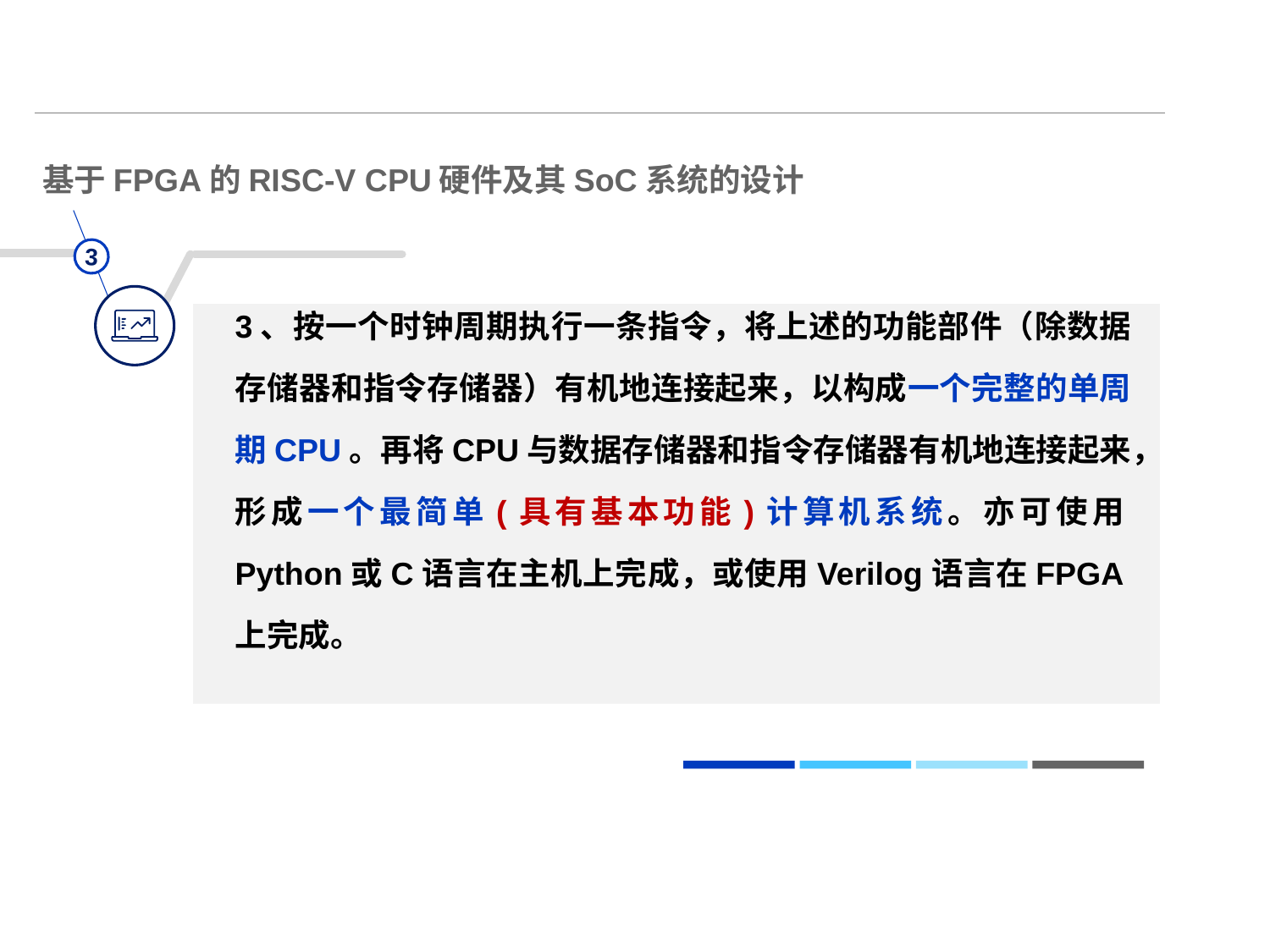

# 基于FPGA的RISC-V CPU硬件及其SoC系统的设计
3

3、按一个时钟周期执行一条指令，将上述的功能部件（除数据存储器和指令存储器）有机地连接起来，以构成一个完整的单周期CPU。再将CPU与数据存储器和指令存储器有机地连接起来，形成一个最简单(具有基本功能)计算机系统。亦可使用Python或C语言在主机上完成，或使用Verilog语言在FPGA上完成。

4